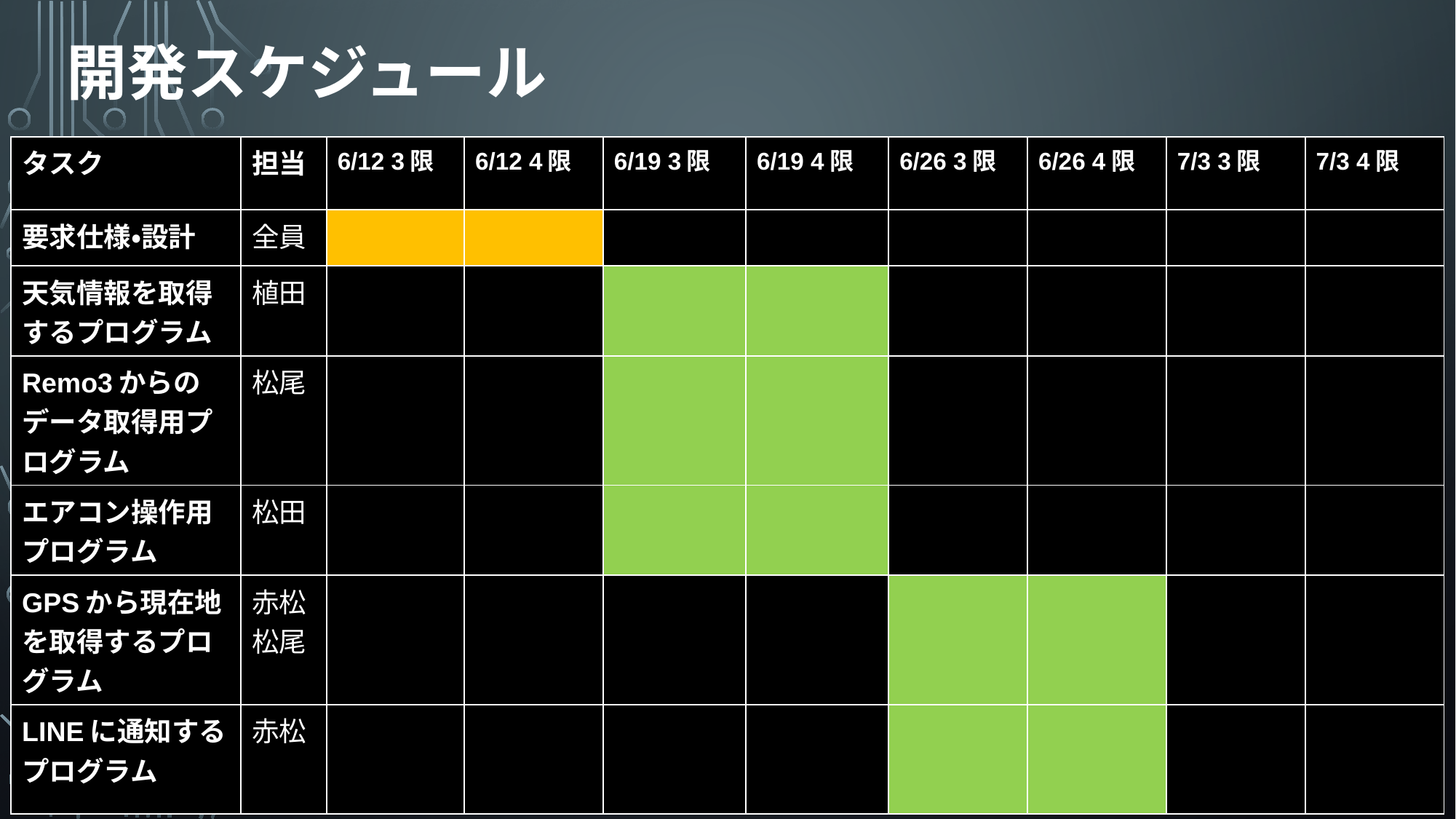

開発スケジュール
| タスク | 担当 | 6/12 3限 | 6/12 4限 | 6/19 3限 | 6/19 4限 | 6/26 3限 | 6/26 4限 | 7/3 3限 | 7/3 4限 |
| --- | --- | --- | --- | --- | --- | --- | --- | --- | --- |
| 要求仕様・設計 | 全員 |  |  |  |  |  |  |  |  |
| 天気情報を取得するプログラム | 植田 |  |  |  |  |  |  |  |  |
| Remo3からのデータ取得用プログラム | 松尾 |  |  |  |  |  |  |  |  |
| エアコン操作用プログラム | 松田 |  |  |  |  |  |  |  |  |
| GPSから現在地を取得するプログラム | 赤松 松尾 |  |  |  |  |  |  |  |  |
| LINEに通知するプログラム | 赤松 |  |  |  |  |  |  |  |  |